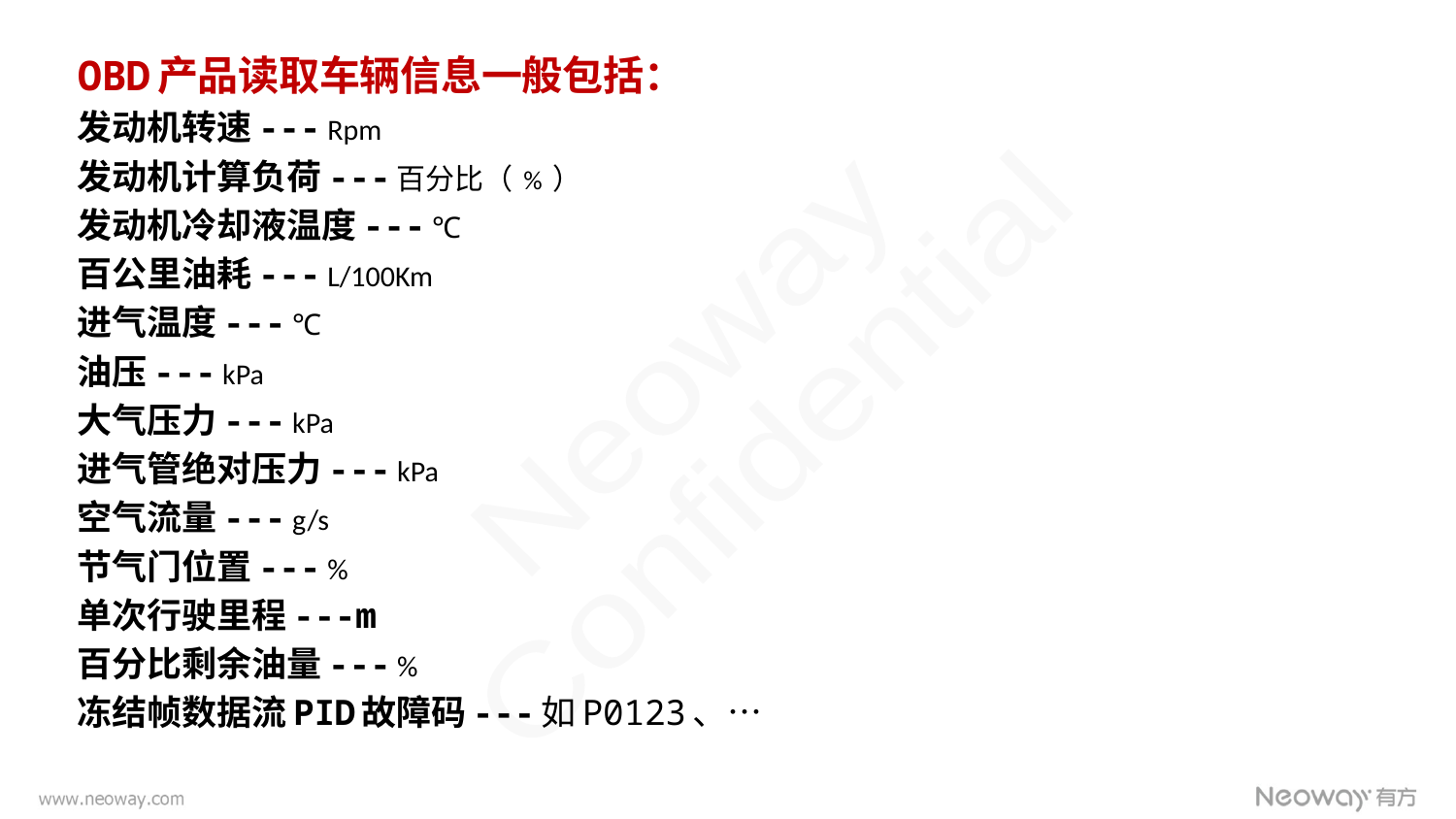

OBD产品读取车辆信息一般包括：
发动机转速--- Rpm
发动机计算负荷---百分比（ % ）
发动机冷却液温度--- ℃
百公里油耗--- L/100Km
进气温度--- ℃
油压--- kPa
大气压力--- kPa
进气管绝对压力--- kPa
空气流量--- g/s
节气门位置--- %
单次行驶里程---m
百分比剩余油量--- %
冻结帧数据流PID故障码---如P0123、…